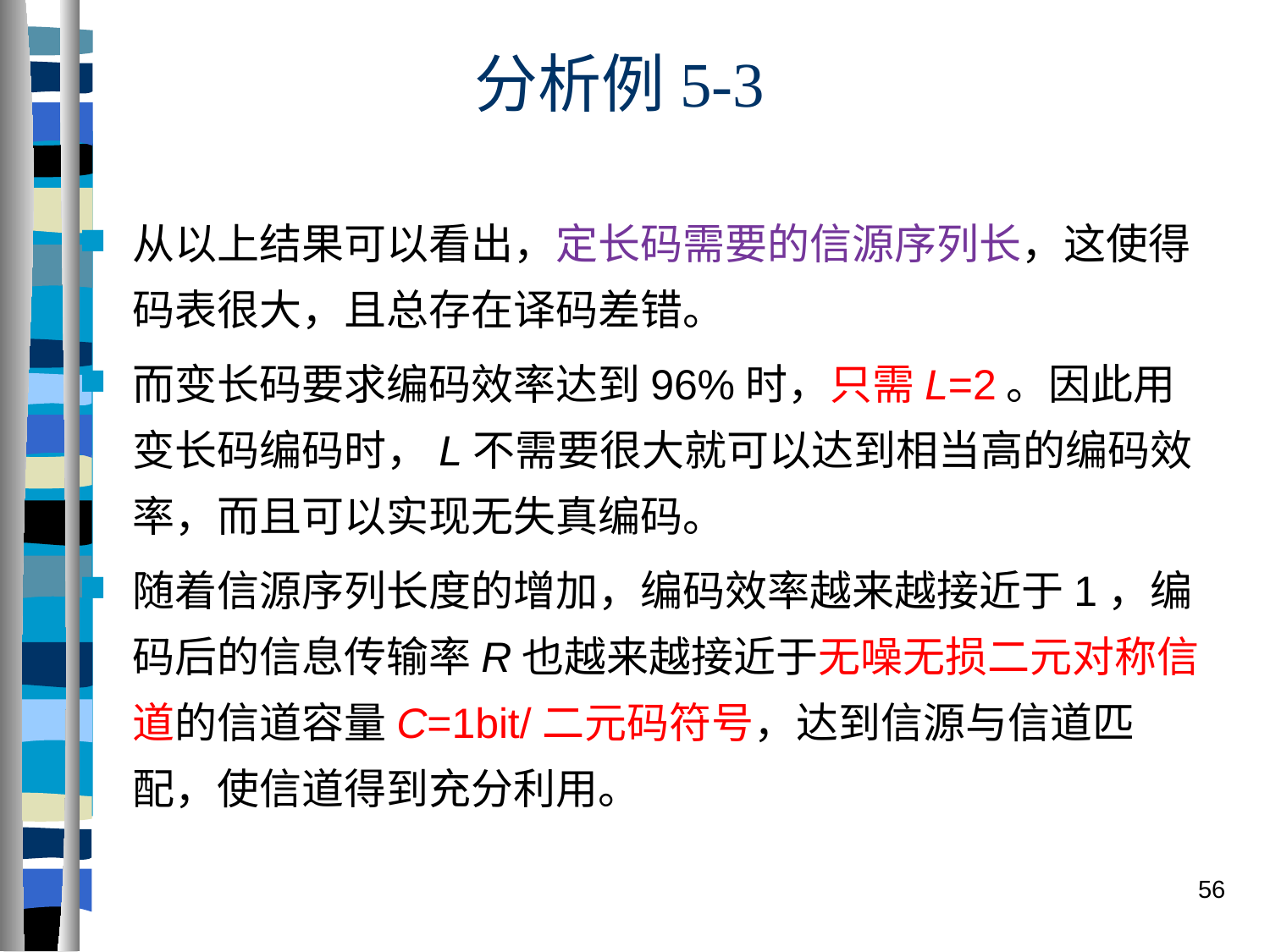

# 分析例5-3
从以上结果可以看出，定长码需要的信源序列长，这使得码表很大，且总存在译码差错。
而变长码要求编码效率达到96%时，只需L=2。因此用变长码编码时，L不需要很大就可以达到相当高的编码效率，而且可以实现无失真编码。
随着信源序列长度的增加，编码效率越来越接近于1，编码后的信息传输率R也越来越接近于无噪无损二元对称信道的信道容量C=1bit/二元码符号，达到信源与信道匹配，使信道得到充分利用。

56